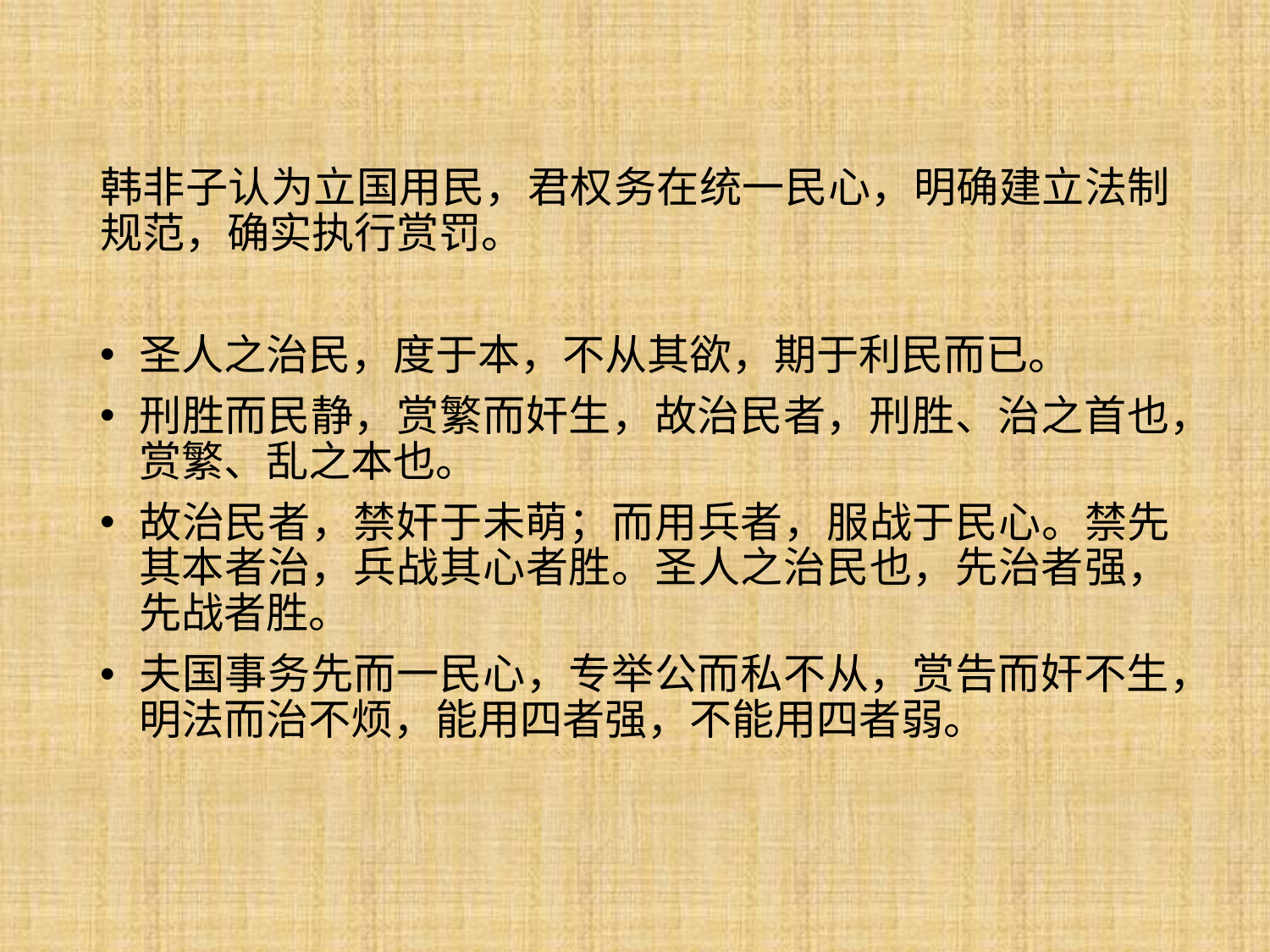

韩非子认为立国用民，君权务在统一民心，明确建立法制规范，确实执行赏罚。

圣人之治民，度于本，不从其欲，期于利民而已。
刑胜而民静，赏繁而奸生，故治民者，刑胜、治之首也，赏繁、乱之本也。
故治民者，禁奸于未萌；而用兵者，服战于民心。禁先其本者治，兵战其心者胜。圣人之治民也，先治者强，先战者胜。
夫国事务先而一民心，专举公而私不从，赏告而奸不生，明法而治不烦，能用四者强，不能用四者弱。